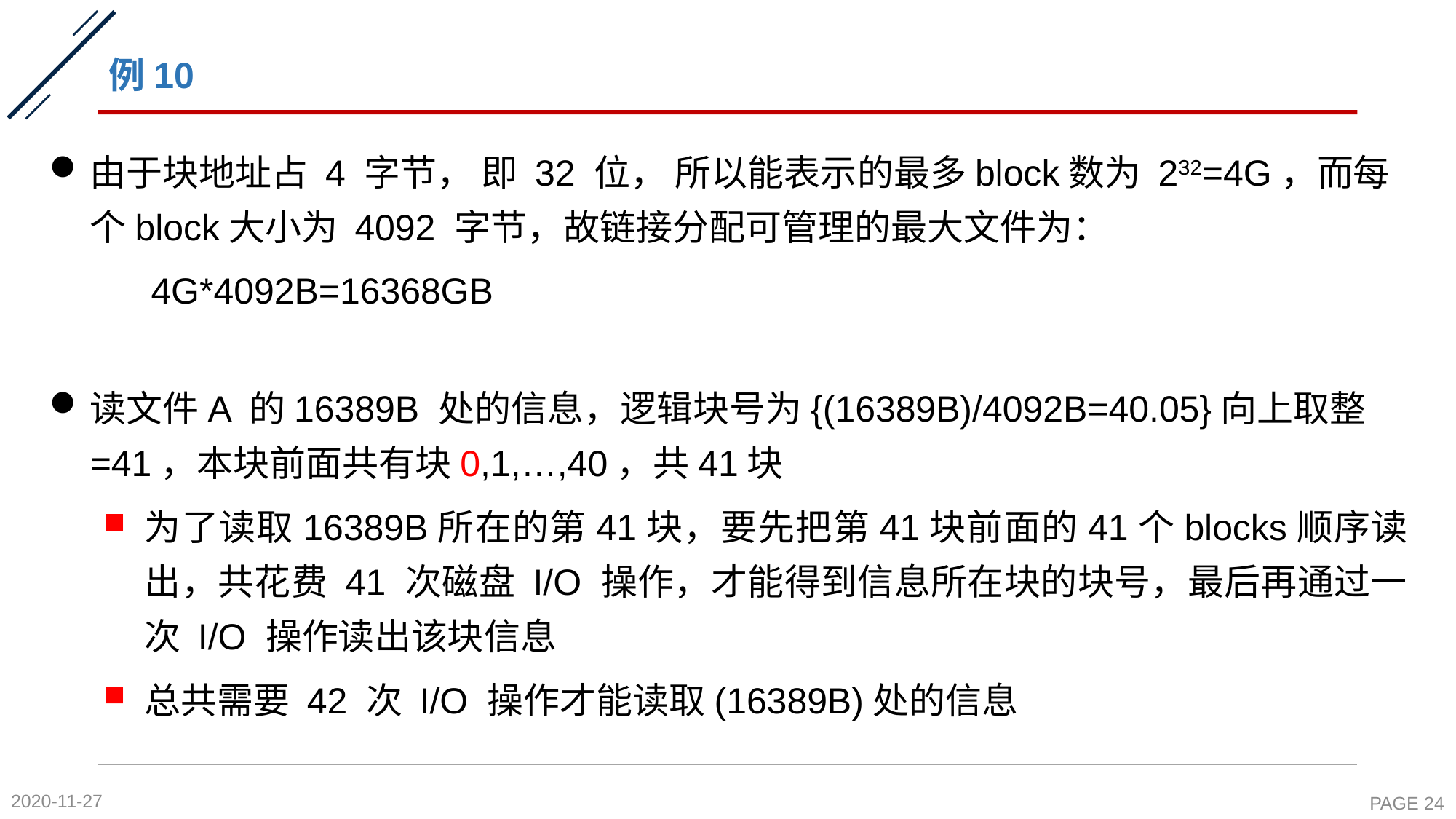

# 例10
由于块地址占 4 字节， 即 32 位， 所以能表示的最多block数为 232=4G，而每个block大小为 4092 字节，故链接分配可管理的最大文件为：
          4G*4092B=16368GB

读文件A 的16389B 处的信息，逻辑块号为{(16389B)/4092B=40.05}向上取整=41，本块前面共有块0,1,…,40，共41块
为了读取16389B所在的第41块，要先把第41块前面的41个blocks顺序读出，共花费 41 次磁盘 I/O 操作，才能得到信息所在块的块号，最后再通过一次 I/O 操作读出该块信息
总共需要 42 次 I/O 操作才能读取(16389B)处的信息

2020-11-27
PAGE 24